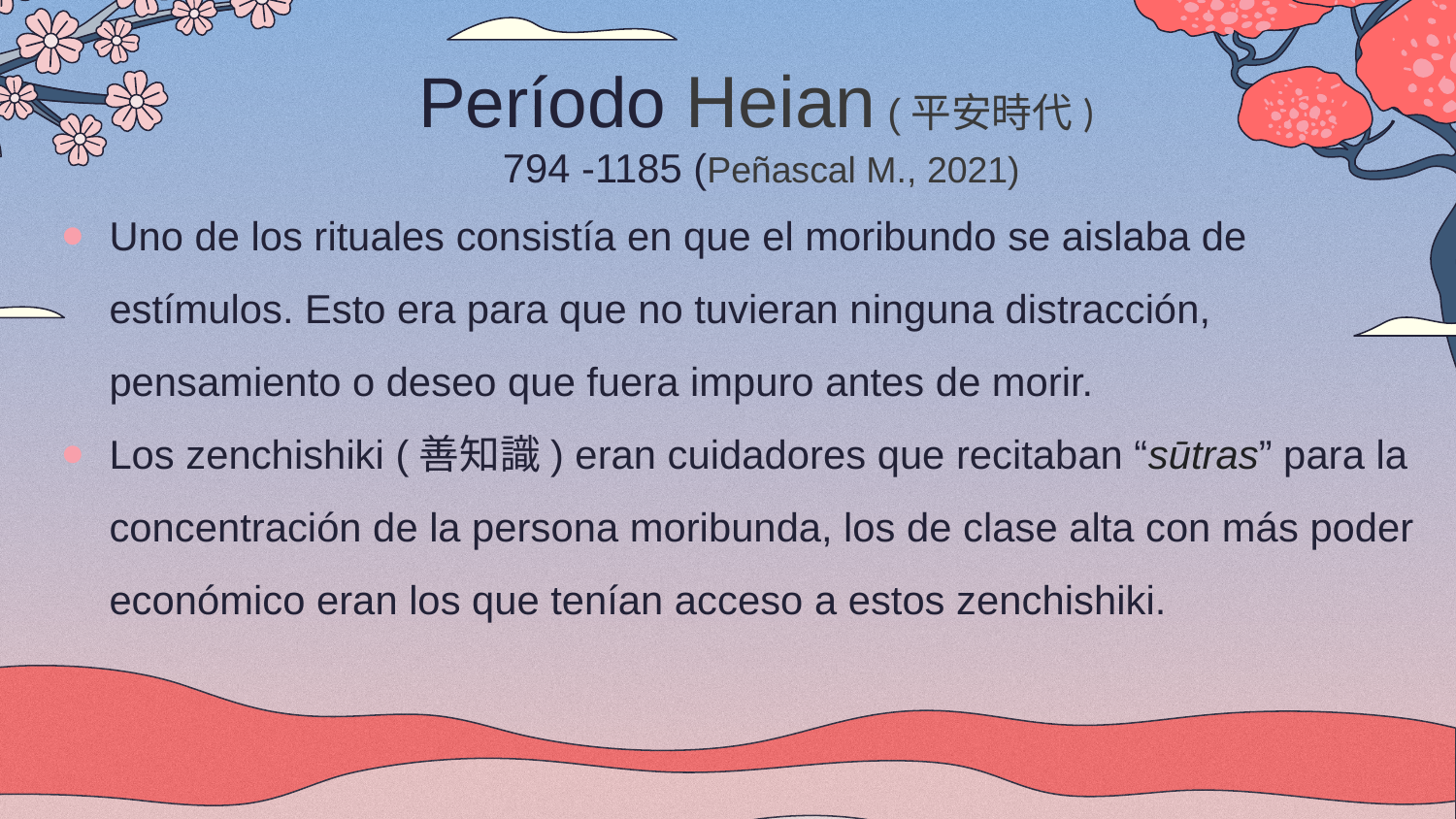

# Período Heian (平安時代) 794 -1185 (Peñascal M., 2021)
Uno de los rituales consistía en que el moribundo se aislaba de estímulos. Esto era para que no tuvieran ninguna distracción, pensamiento o deseo que fuera impuro antes de morir.
Los zenchishiki (善知識) eran cuidadores que recitaban “sūtras” para la concentración de la persona moribunda, los de clase alta con más poder económico eran los que tenían acceso a estos zenchishiki.